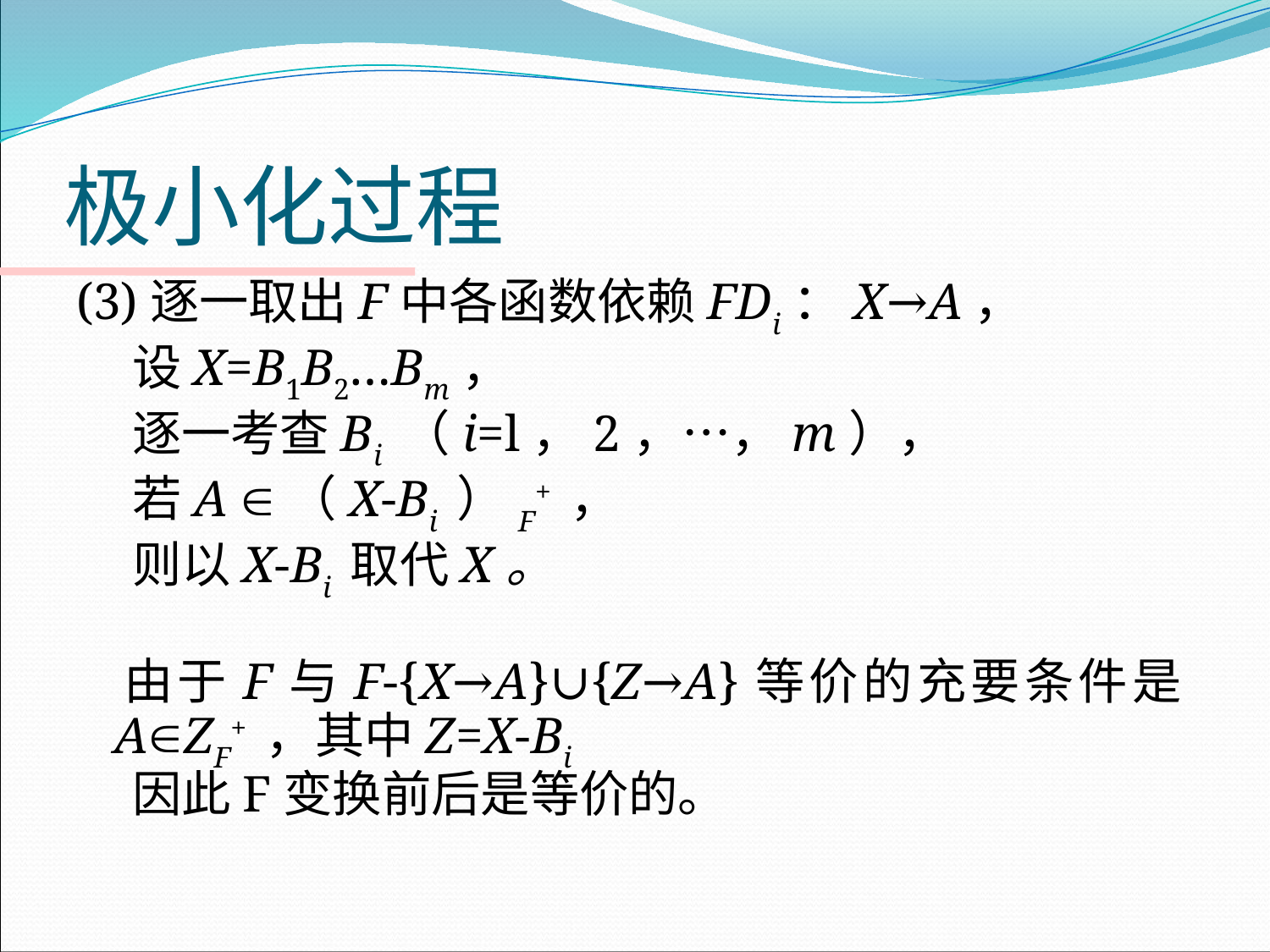

# 极小化过程
(3)逐一取出F中各函数依赖FDi：X→A，
    设X=B1B2…Bm，
    逐一考查Bi （i=l，2，…，m），
    若A ∈（X-Bi ）F+ ，
    则以X-Bi 取代X。

  由于F与F-{X→A}∪{Z→A}等价的充要条件是A∈ZF+ ，其中Z=X-Bi
    因此F变换前后是等价的。

618